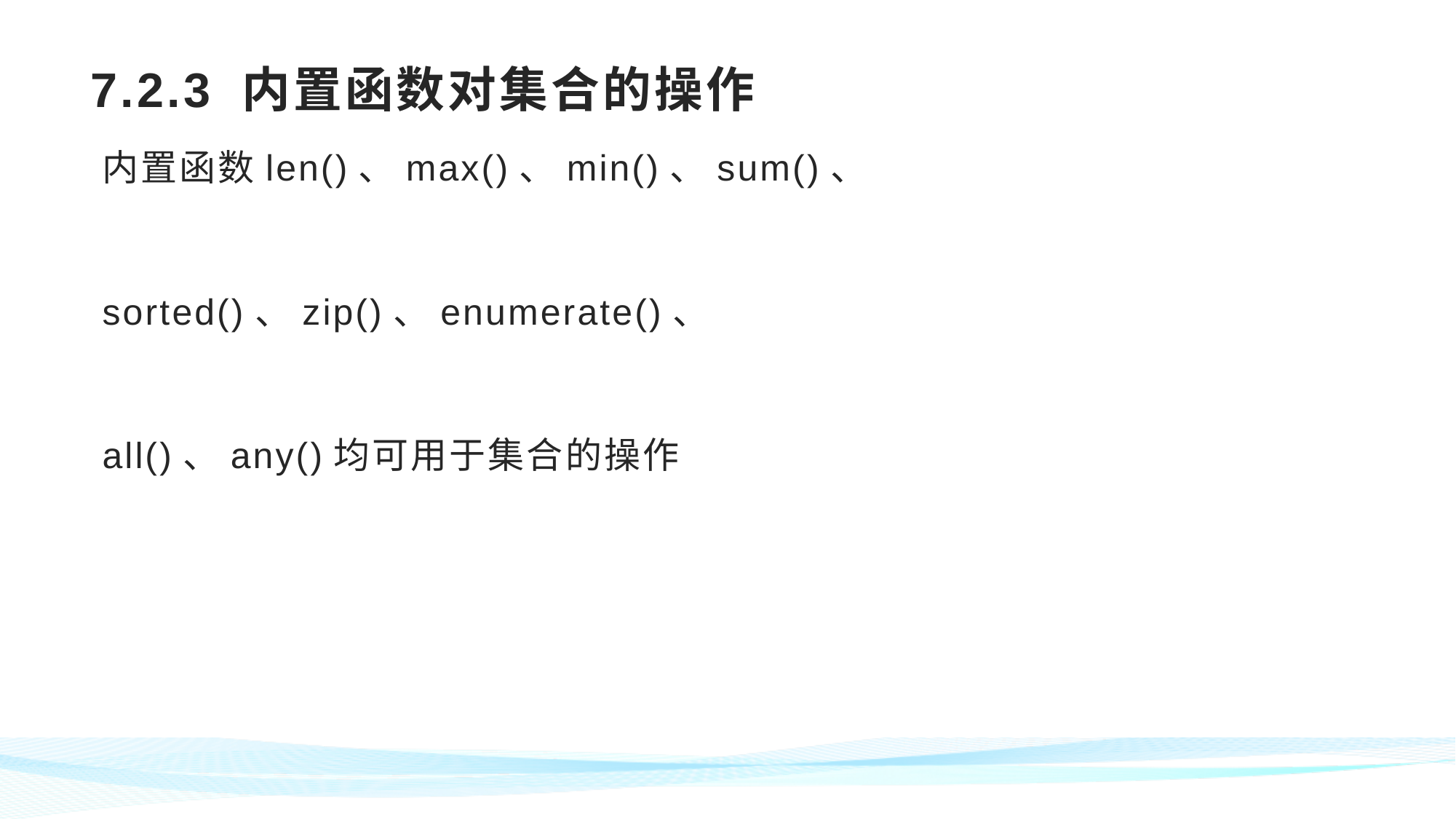

# 7.2.3 内置函数对集合的操作
内置函数len()、max()、min()、sum()、

sorted()、zip()、enumerate()、

all()、any()均可用于集合的操作
69